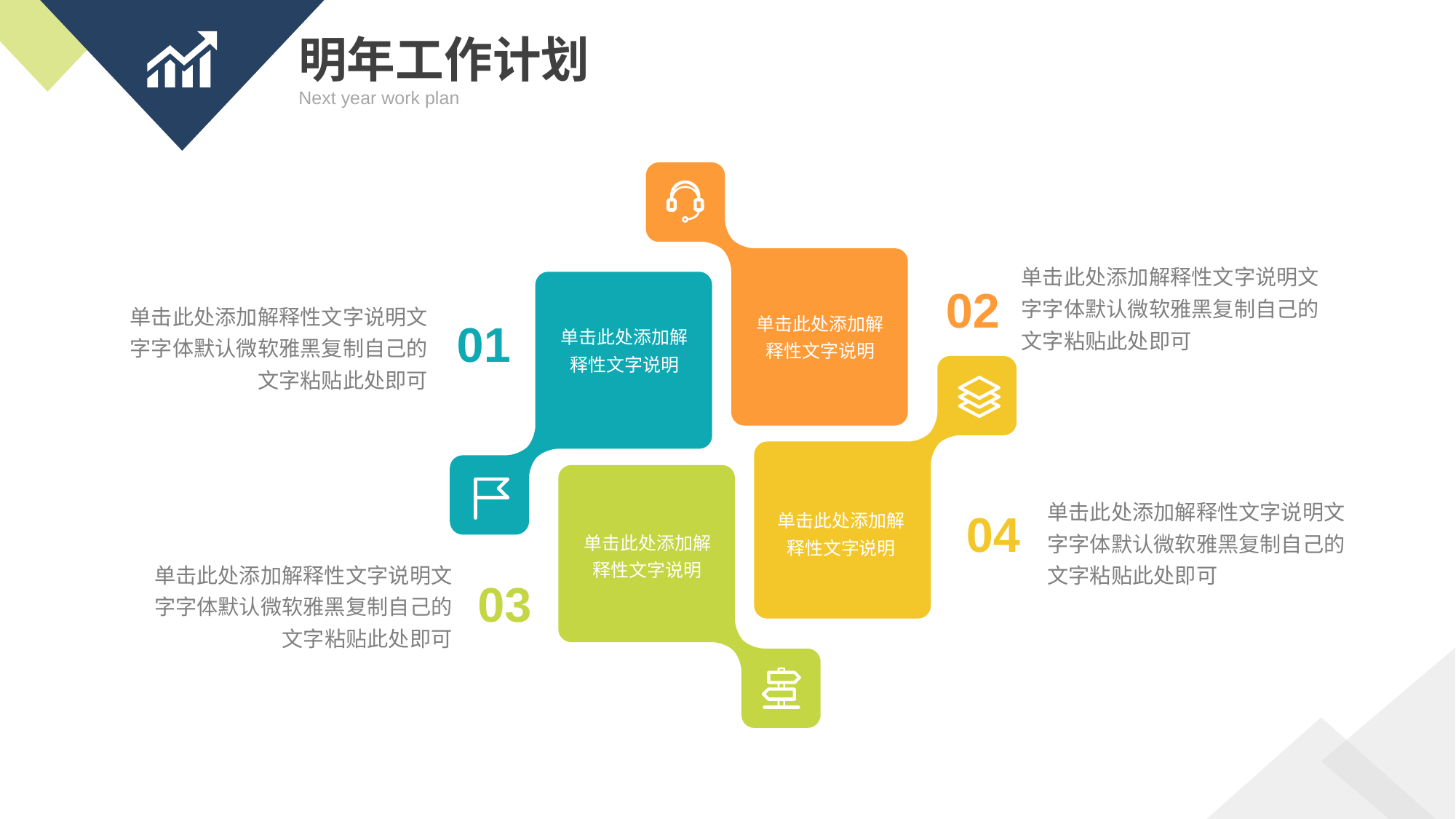

明年工作计划
Next year work plan

02
单击此处添加解释性文字说明
单击此处添加解释性文字说明
04
单击此处添加解释性文字说明
单击此处添加解释性文字说明
03
01
单击此处添加解释性文字说明文字字体默认微软雅黑复制自己的文字粘贴此处即可
单击此处添加解释性文字说明文字字体默认微软雅黑复制自己的文字粘贴此处即可
单击此处添加解释性文字说明文字字体默认微软雅黑复制自己的文字粘贴此处即可
单击此处添加解释性文字说明文字字体默认微软雅黑复制自己的文字粘贴此处即可